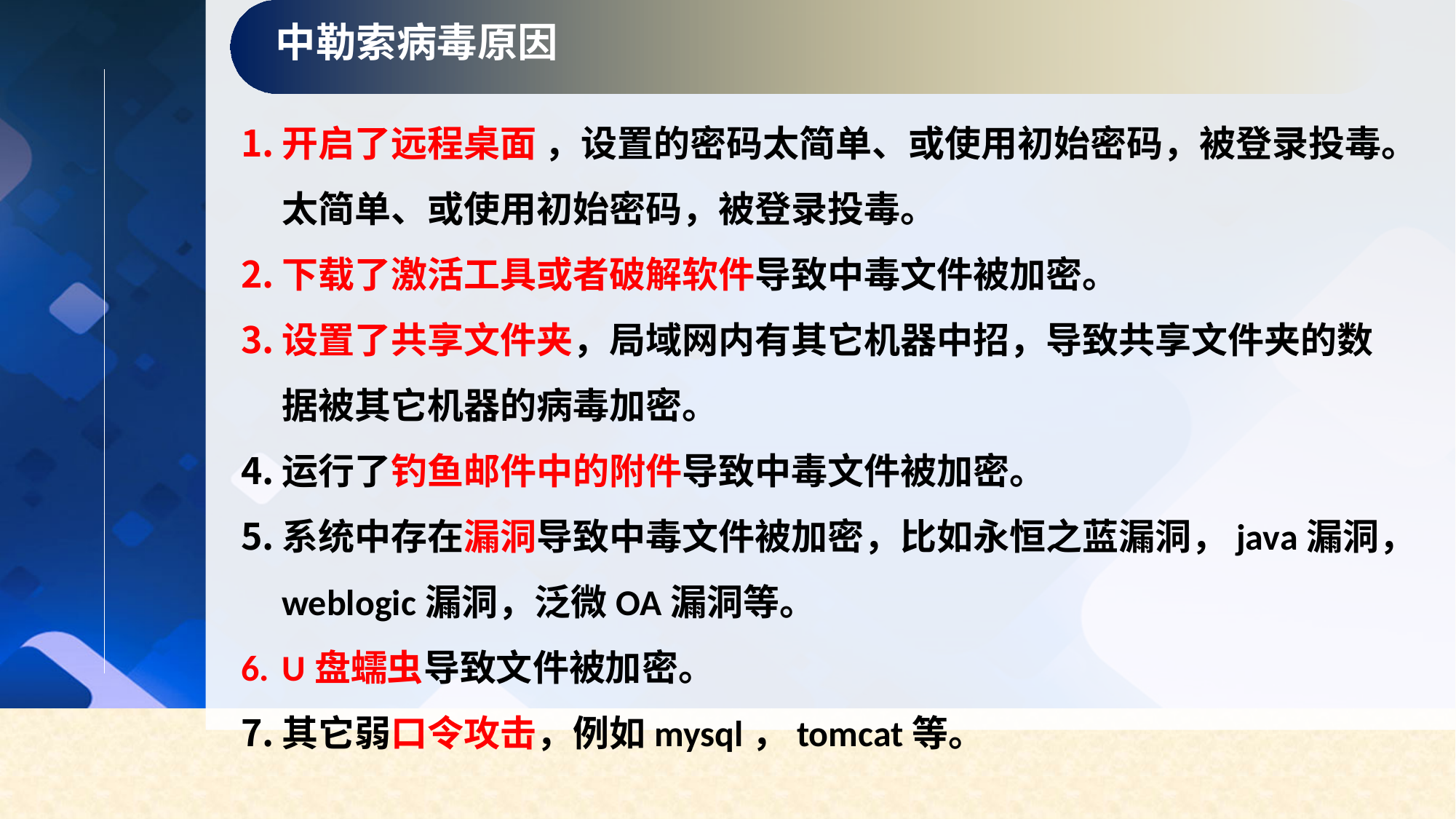

中勒索病毒原因
开启了远程桌面 ，设置的密码太简单、或使用初始密码，被登录投毒。太简单、或使用初始密码，被登录投毒。
下载了激活工具或者破解软件导致中毒文件被加密。
设置了共享文件夹，局域网内有其它机器中招，导致共享文件夹的数据被其它机器的病毒加密。
运行了钓鱼邮件中的附件导致中毒文件被加密。
系统中存在漏洞导致中毒文件被加密，比如永恒之蓝漏洞，java漏洞，weblogic漏洞，泛微OA漏洞等。
U盘蠕虫导致文件被加密。
其它弱口令攻击，例如mysql，tomcat等。